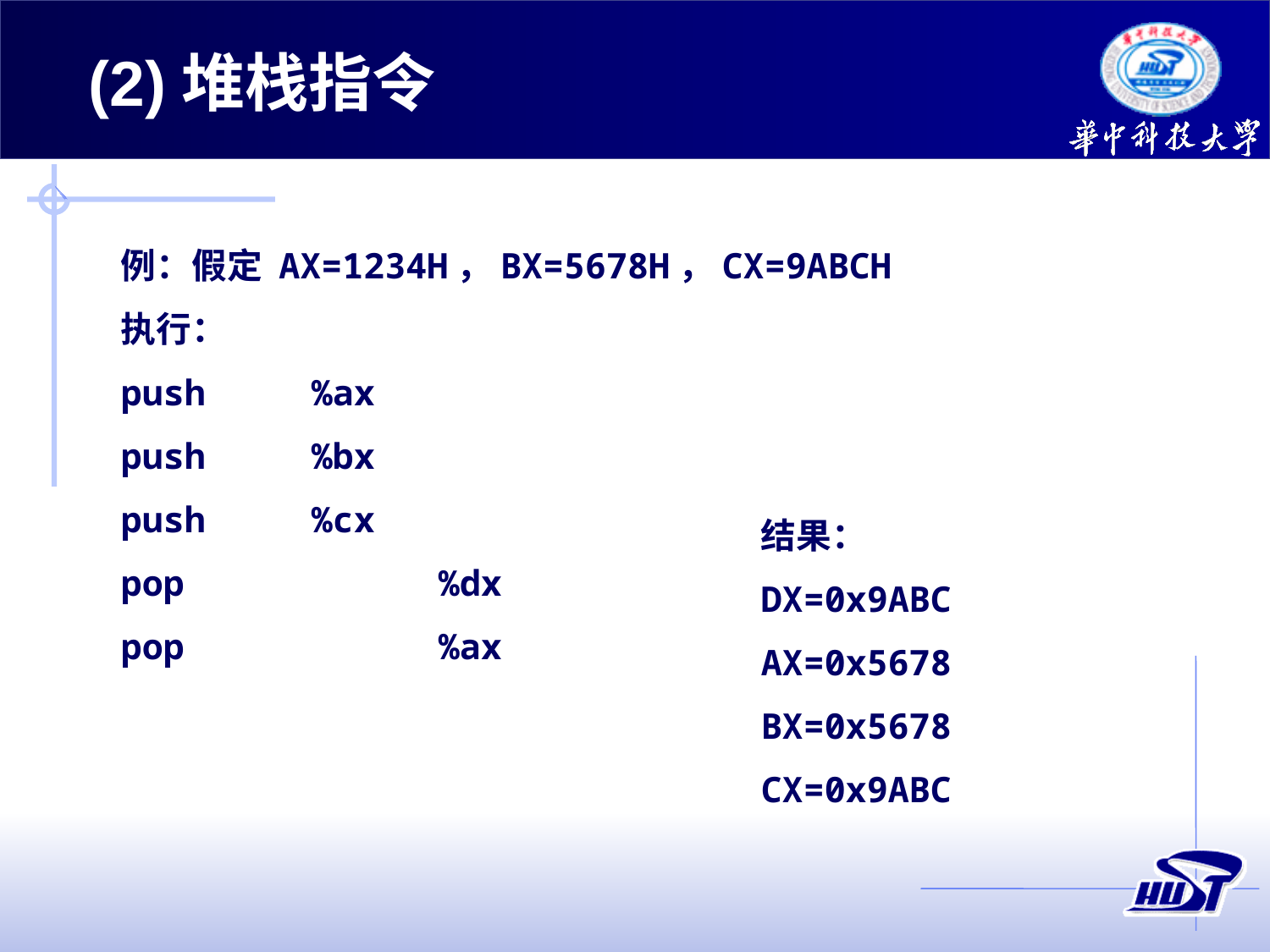

(2)堆栈指令
例：假定 AX=1234H，BX=5678H，CX=9ABCH
执行：
push	%ax
push	%bx
push	%cx
pop		%dx
pop		%ax

结果：
DX=0x9ABC
AX=0x5678
BX=0x5678
CX=0x9ABC